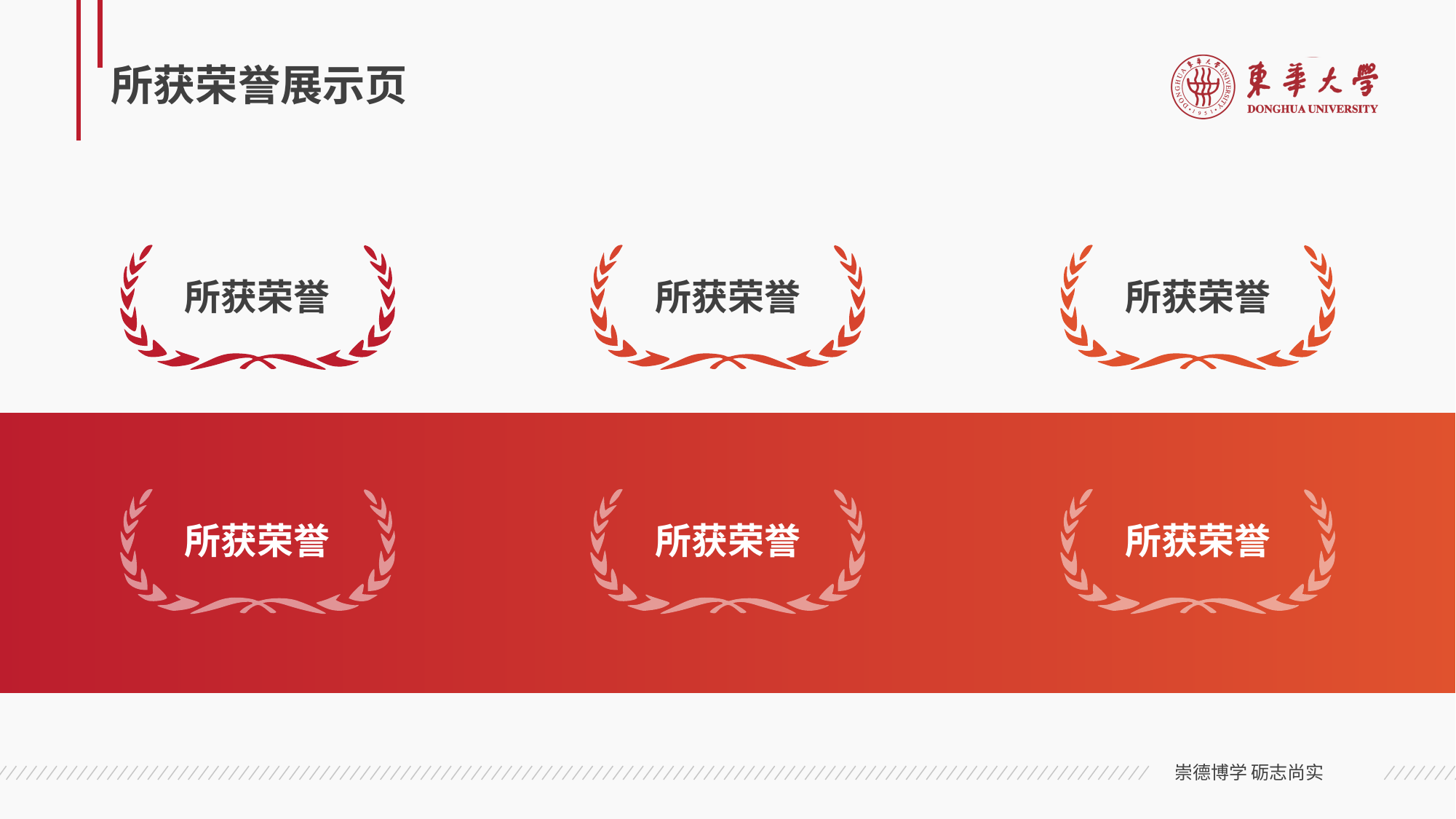

# 所获荣誉展示页

所获荣誉
所获荣誉
所获荣誉

所获荣誉
所获荣誉
所获荣誉